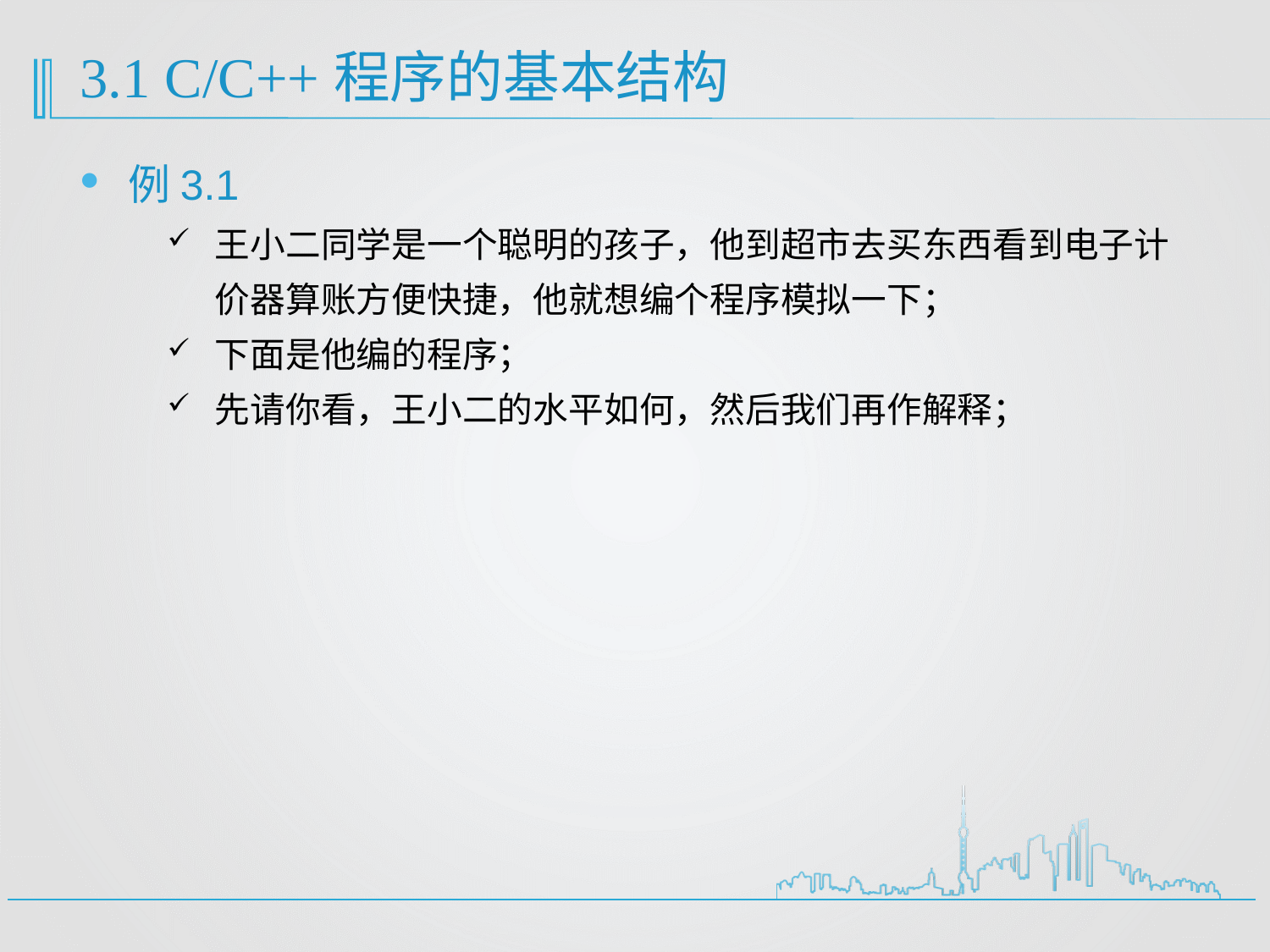

# 3.1 C/C++程序的基本结构
例3.1
王小二同学是一个聪明的孩子，他到超市去买东西看到电子计价器算账方便快捷，他就想编个程序模拟一下；
下面是他编的程序；
先请你看，王小二的水平如何，然后我们再作解释；